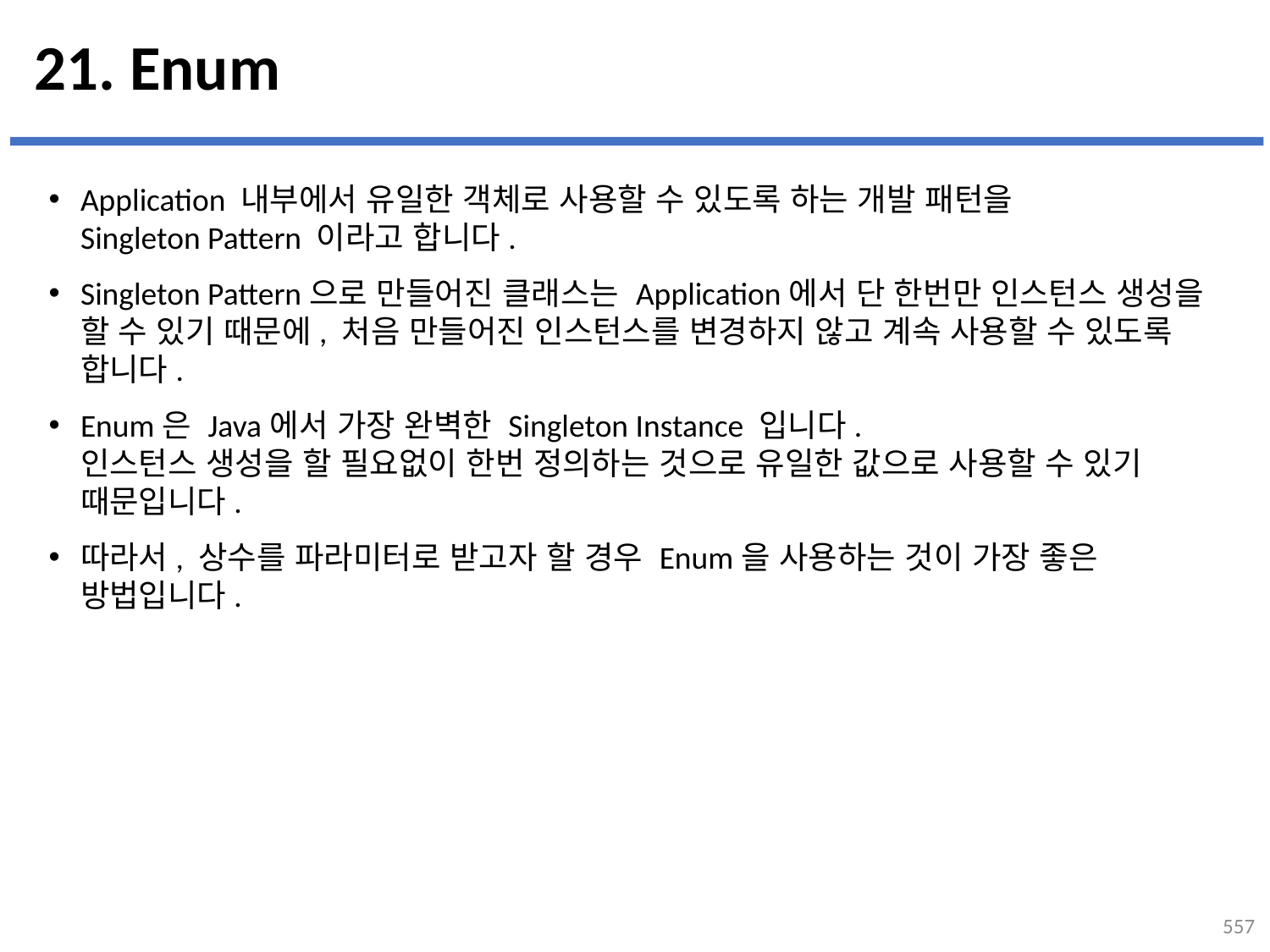

# 21. Enum
Application 내부에서 유일한 객체로 사용할 수 있도록 하는 개발 패턴을
Singleton Pattern 이라고 합니다.
Singleton Pattern으로 만들어진 클래스는 Application에서 단 한번만 인스턴스 생성을 할 수 있기 때문에, 처음 만들어진 인스턴스를 변경하지 않고 계속 사용할 수 있도록 합니다.
Enum은 Java에서 가장 완벽한 Singleton Instance 입니다.
인스턴스 생성을 할 필요없이 한번 정의하는 것으로 유일한 값으로 사용할 수 있기 때문입니다.
따라서, 상수를 파라미터로 받고자 할 경우 Enum을 사용하는 것이 가장 좋은 방법입니다.
557